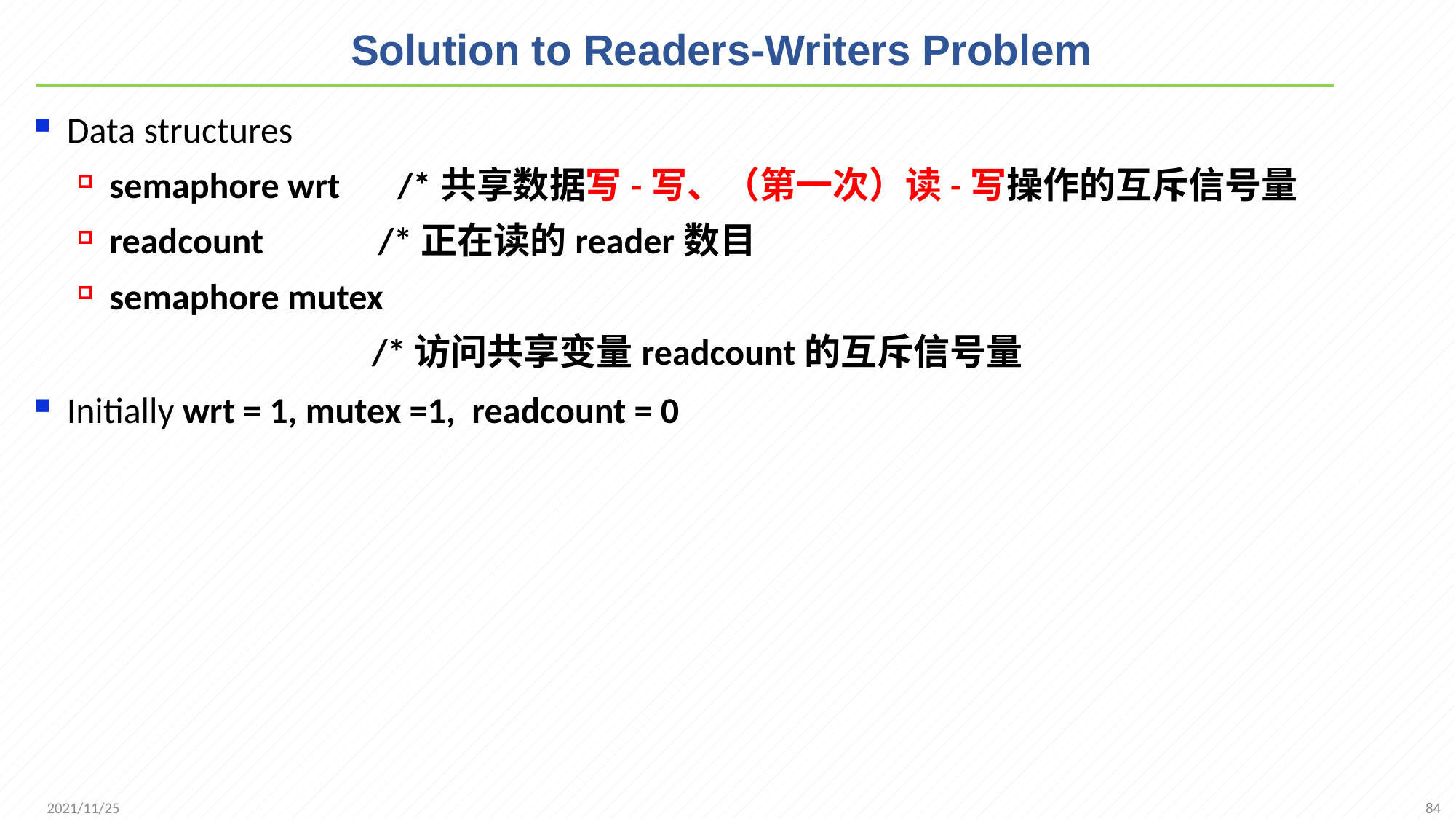

# Solution to Readers-Writers Problem
Data structures
semaphore wrt       /*共享数据写-写、（第一次）读-写操作的互斥信号量
readcount              /*正在读的reader数目
semaphore mutex
                                    /*访问共享变量readcount的互斥信号量
Initially wrt = 1, mutex =1,  readcount = 0

84
2021/11/25